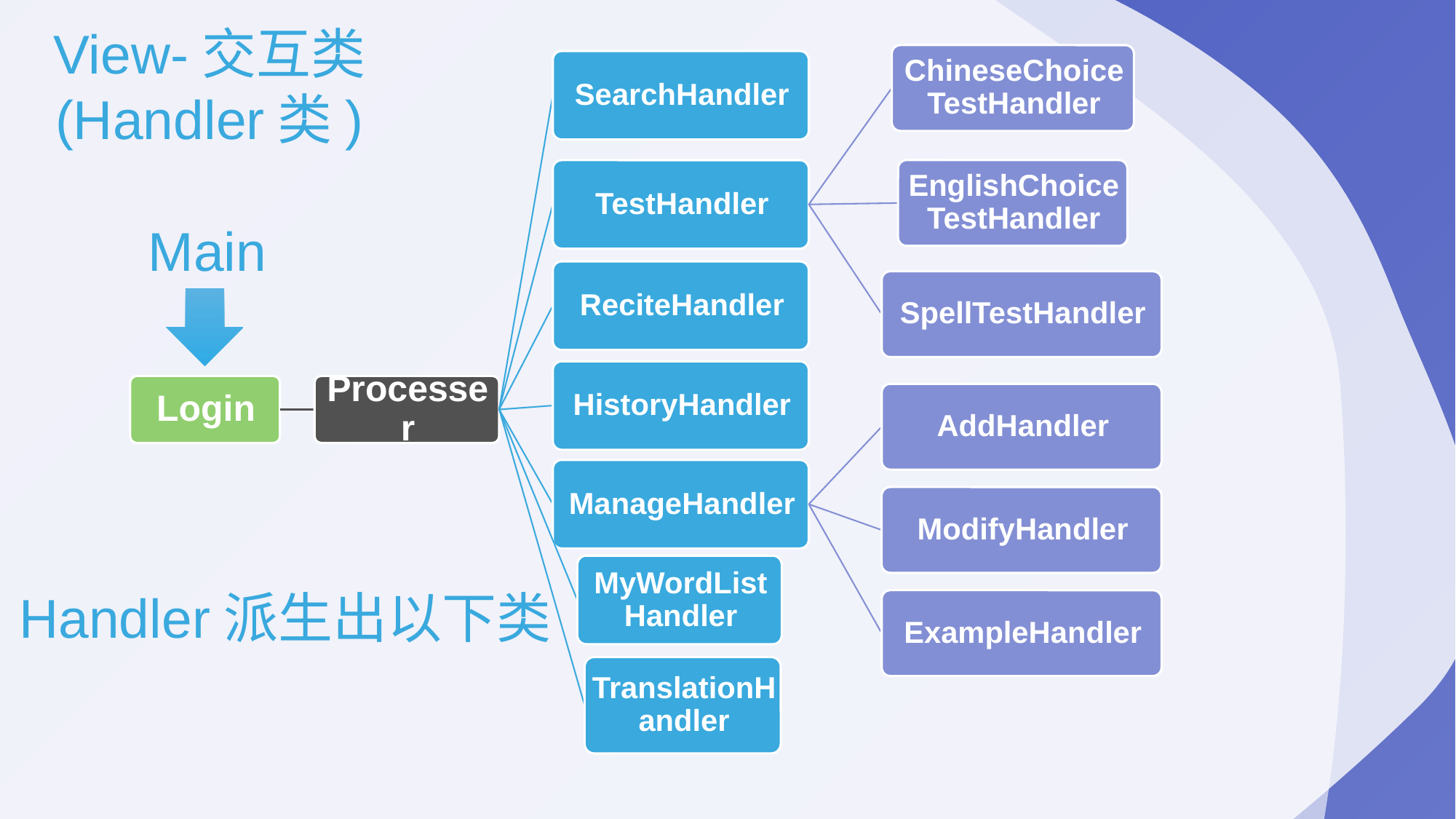

Login

Processer

SearchHandler

TestHandler

ChineseChoiceTestHandler

EnglishChoiceTestHandler

SpellTestHandler

ReciteHandler

HistoryHandler

ManageHandler

AddHandler

ModifyHandler

ExampleHandler

MyWordListHandler

TranslationHandler
View-交互类
(Handler类)
Main

Handler派生出以下类